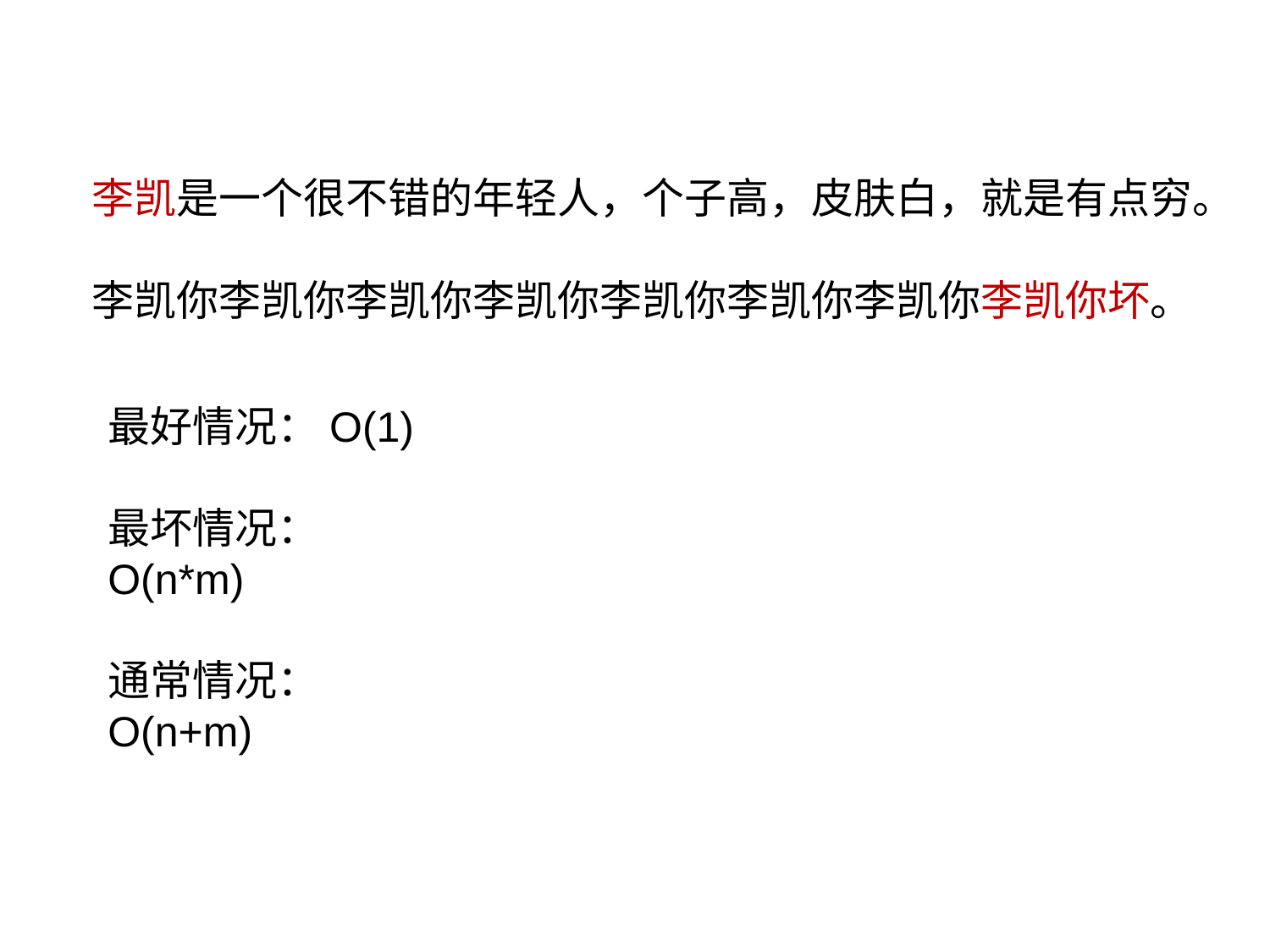

李凯是一个很不错的年轻人，个子高，皮肤白，就是有点穷。
李凯你李凯你李凯你李凯你李凯你李凯你李凯你李凯你坏。
最好情况：O(1)

最坏情况：O(n*m)

通常情况：O(n+m)